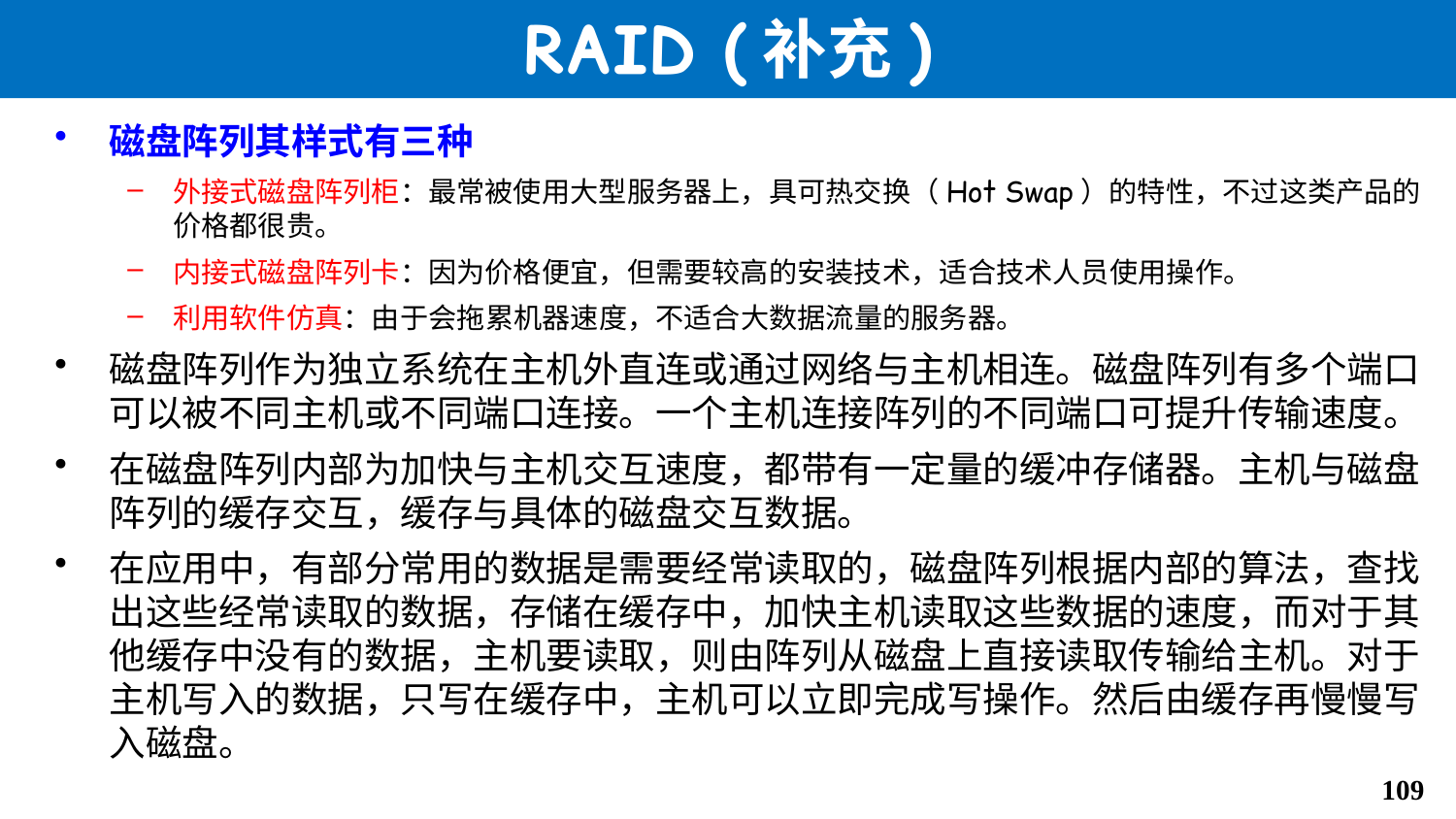

# RAID (补充)
磁盘阵列其样式有三种
外接式磁盘阵列柜：最常被使用大型服务器上，具可热交换（Hot Swap）的特性，不过这类产品的价格都很贵。
内接式磁盘阵列卡：因为价格便宜，但需要较高的安装技术，适合技术人员使用操作。
利用软件仿真：由于会拖累机器速度，不适合大数据流量的服务器。
磁盘阵列作为独立系统在主机外直连或通过网络与主机相连。磁盘阵列有多个端口可以被不同主机或不同端口连接。一个主机连接阵列的不同端口可提升传输速度。
在磁盘阵列内部为加快与主机交互速度，都带有一定量的缓冲存储器。主机与磁盘阵列的缓存交互，缓存与具体的磁盘交互数据。
在应用中，有部分常用的数据是需要经常读取的，磁盘阵列根据内部的算法，查找出这些经常读取的数据，存储在缓存中，加快主机读取这些数据的速度，而对于其他缓存中没有的数据，主机要读取，则由阵列从磁盘上直接读取传输给主机。对于主机写入的数据，只写在缓存中，主机可以立即完成写操作。然后由缓存再慢慢写入磁盘。